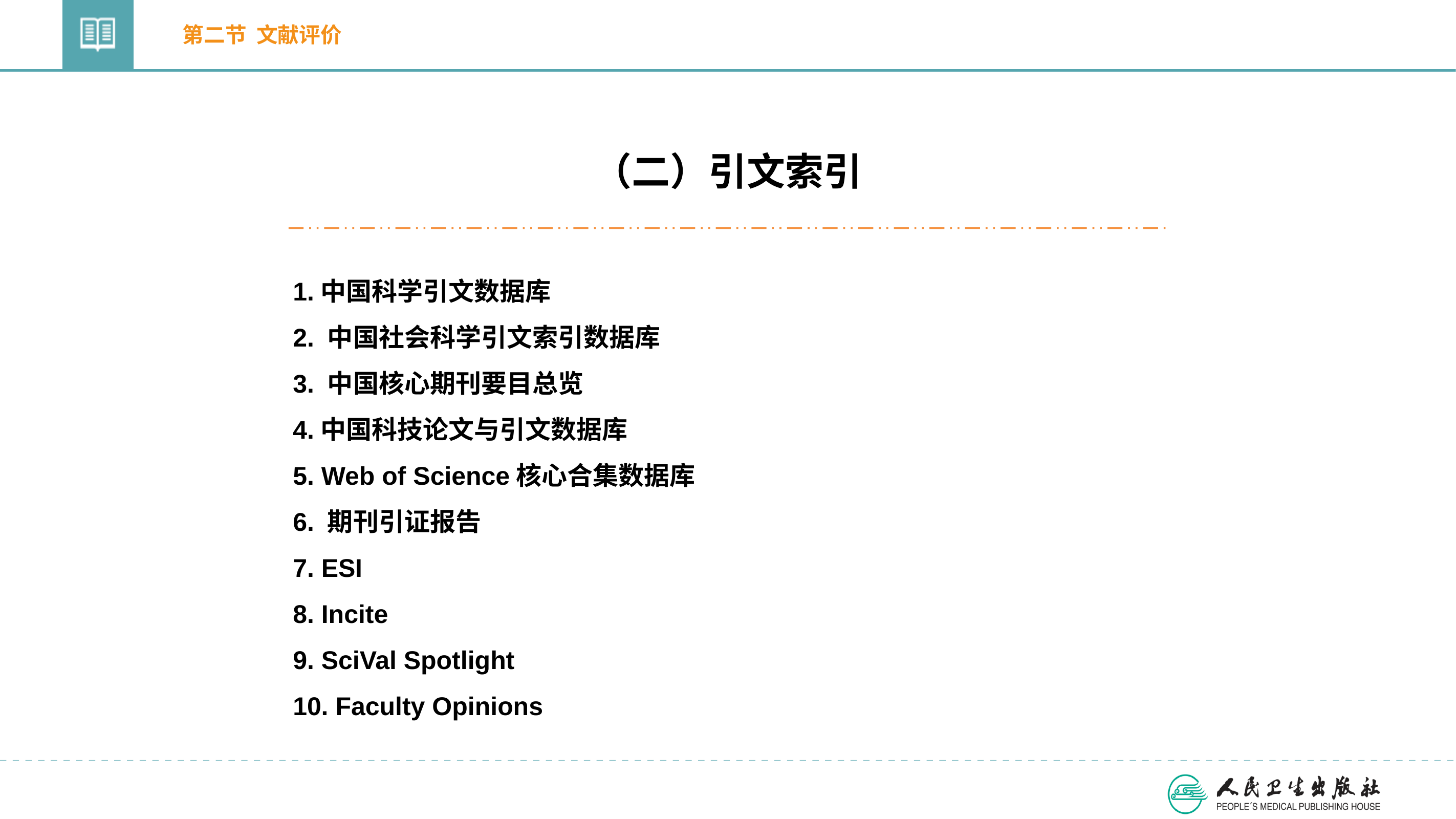

第二节  文献评价
（二）引文索引

1.中国科学引文数据库
2. 中国社会科学引文索引数据库
3. 中国核心期刊要目总览
4.中国科技论文与引文数据库
5. Web of Science核心合集数据库
6. 期刊引证报告
7. ESI
8. Incite
9. SciVal Spotlight
10. Faculty Opinions